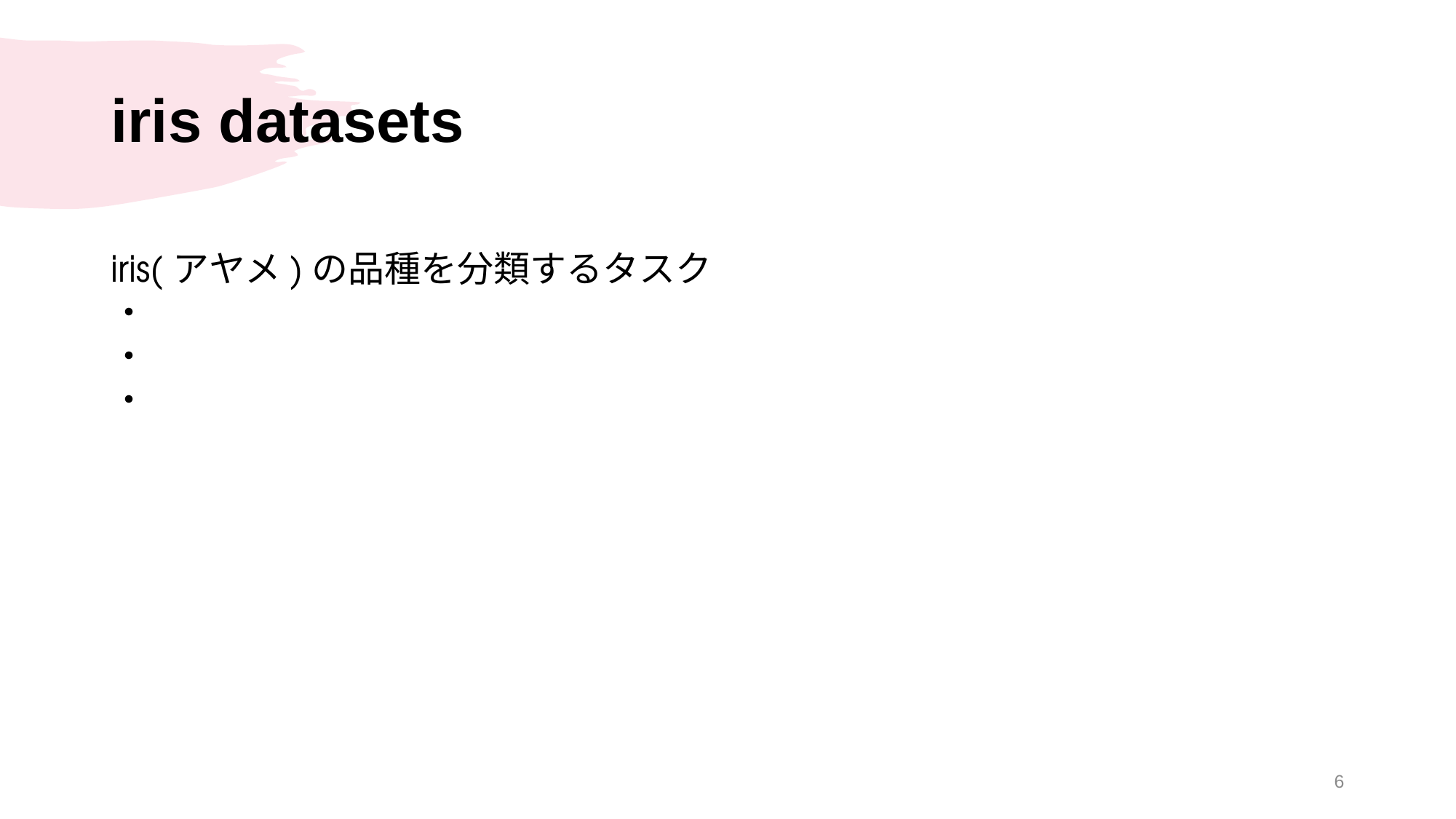

# iris datasets
iris(アヤメ)の品種を分類するタスク
・
・
・
6